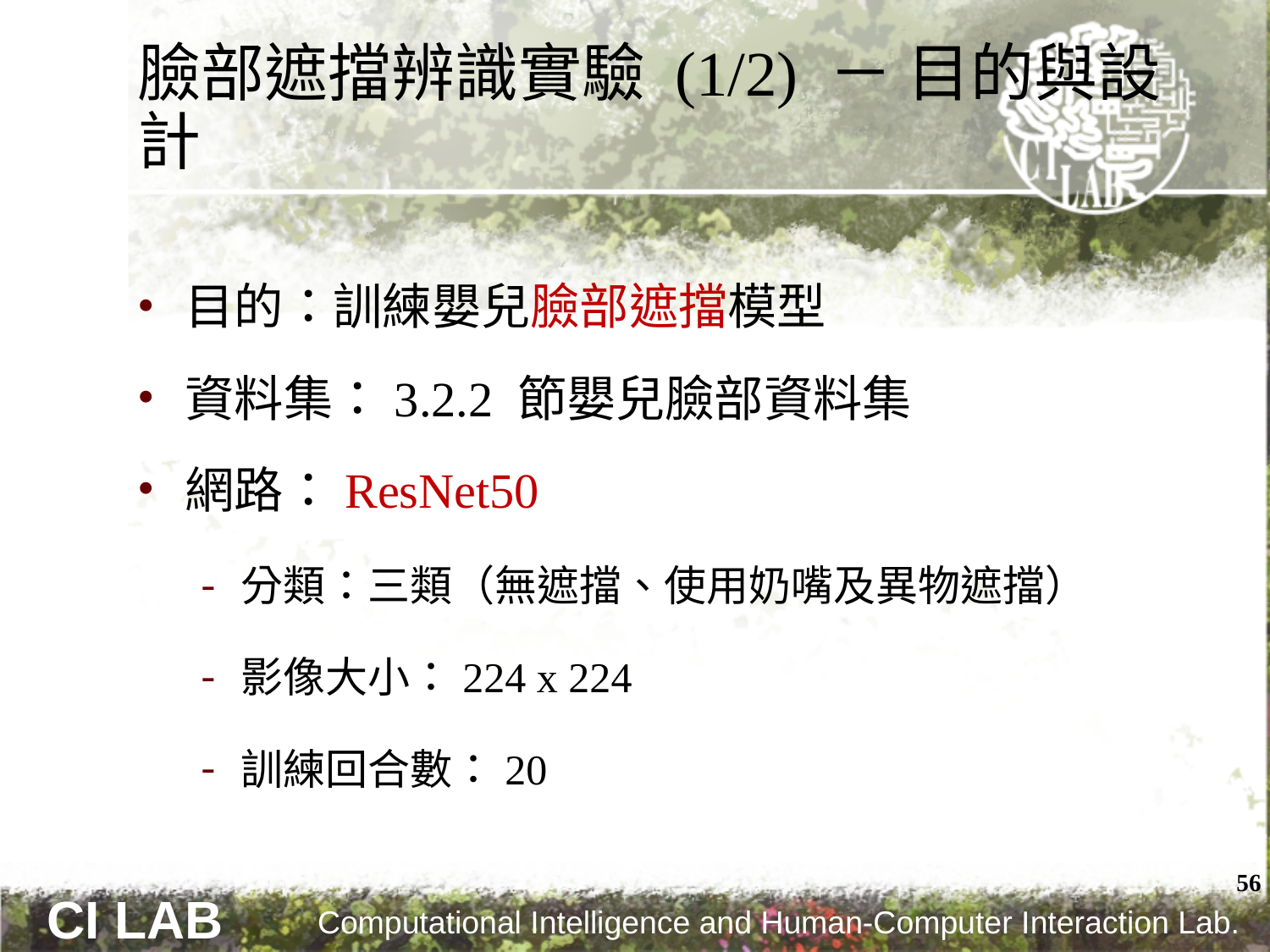

# 臉部遮擋辨識實驗 (1/2) － 目的與設計
目的：訓練嬰兒臉部遮擋模型
資料集：3.2.2 節嬰兒臉部資料集
網路：ResNet50
分類：三類（無遮擋、使用奶嘴及異物遮擋）
影像大小：224 x 224
訓練回合數：20
56